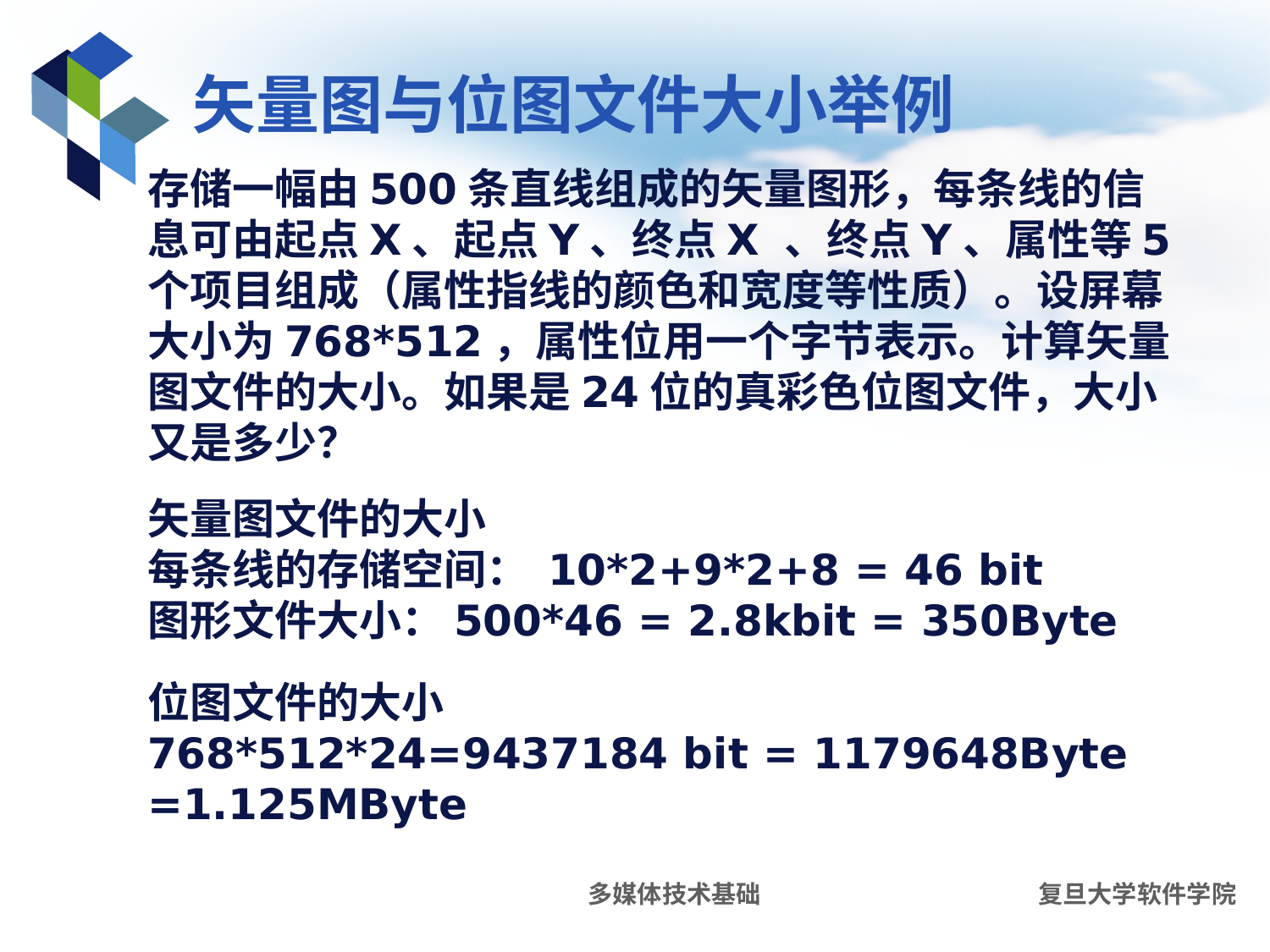

# 矢量图与位图文件大小举例
存储一幅由500条直线组成的矢量图形，每条线的信息可由起点X、起点Y、终点X 、终点Y、属性等5个项目组成（属性指线的颜色和宽度等性质）。设屏幕大小为768*512，属性位用一个字节表示。计算矢量图文件的大小。如果是24位的真彩色位图文件，大小又是多少？
矢量图文件的大小
每条线的存储空间： 10*2+9*2+8 = 46 bit
图形文件大小：500*46 = 2.8kbit = 350Byte
位图文件的大小
768*512*24=9437184 bit = 1179648Byte =1.125MByte
多媒体技术基础